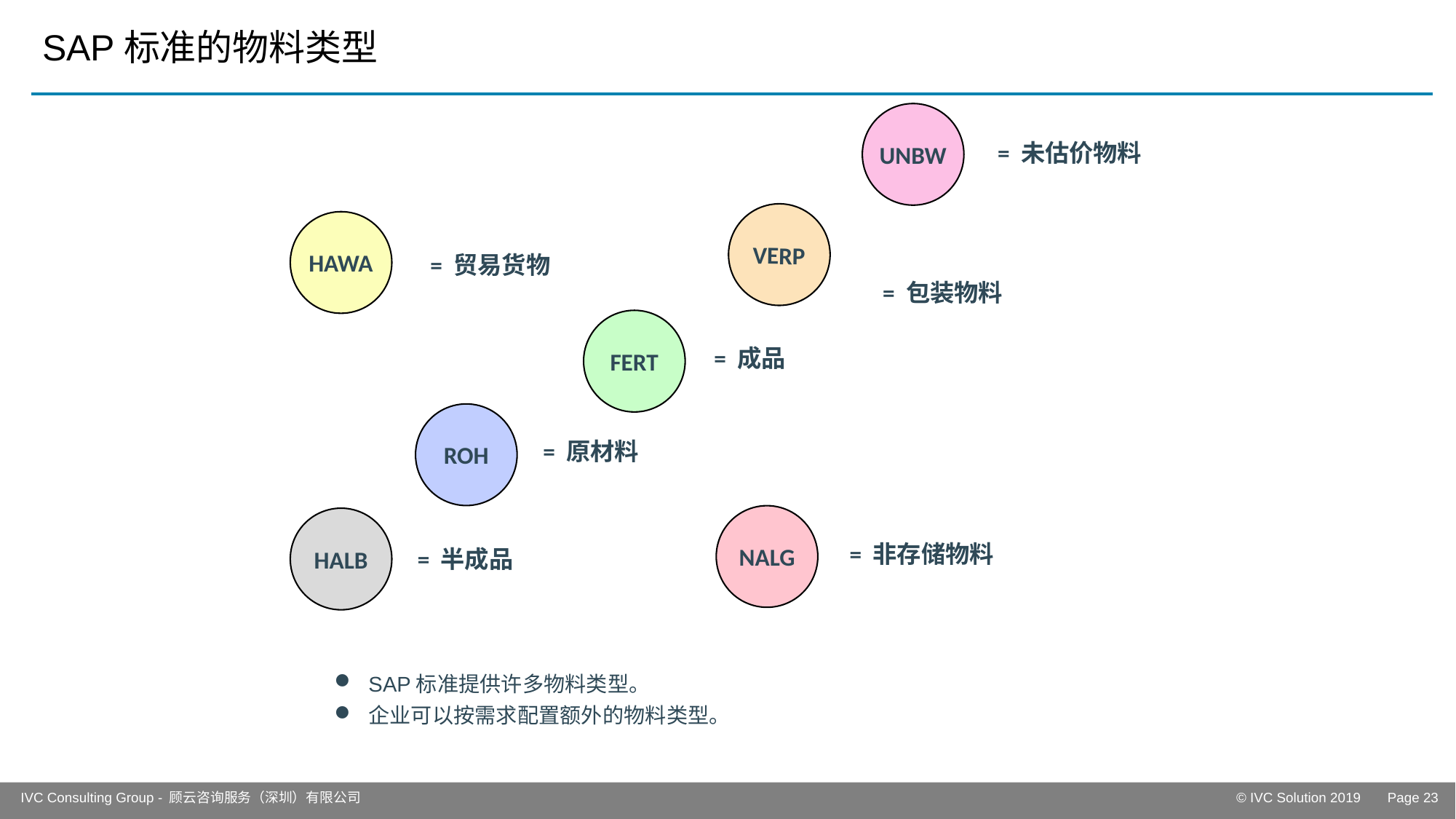

# SAP标准的物料类型

UNBW
= 未估价物料
VERP
HAWA
= 贸易货物
= 包装物料
FERT
= 成品
ROH
= 原材料
NALG
HALB
= 非存储物料
= 半成品
SAP标准提供许多物料类型。
企业可以按需求配置额外的物料类型。